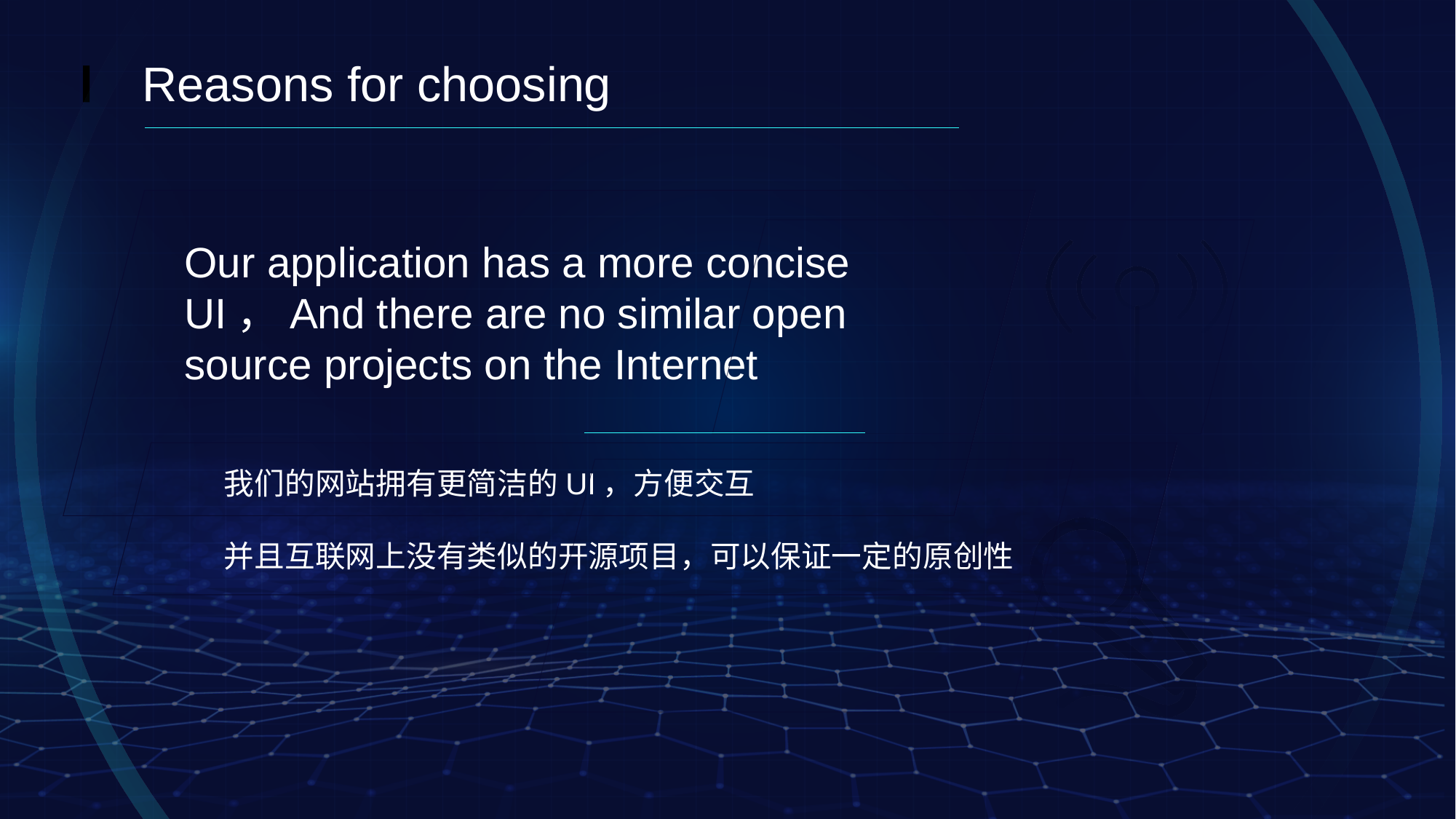

Reasons for choosing
Our application has a more concise UI，And there are no similar open source projects on the Internet

我们的网站拥有更简洁的UI，方便交互

并且互联网上没有类似的开源项目，可以保证一定的原创性